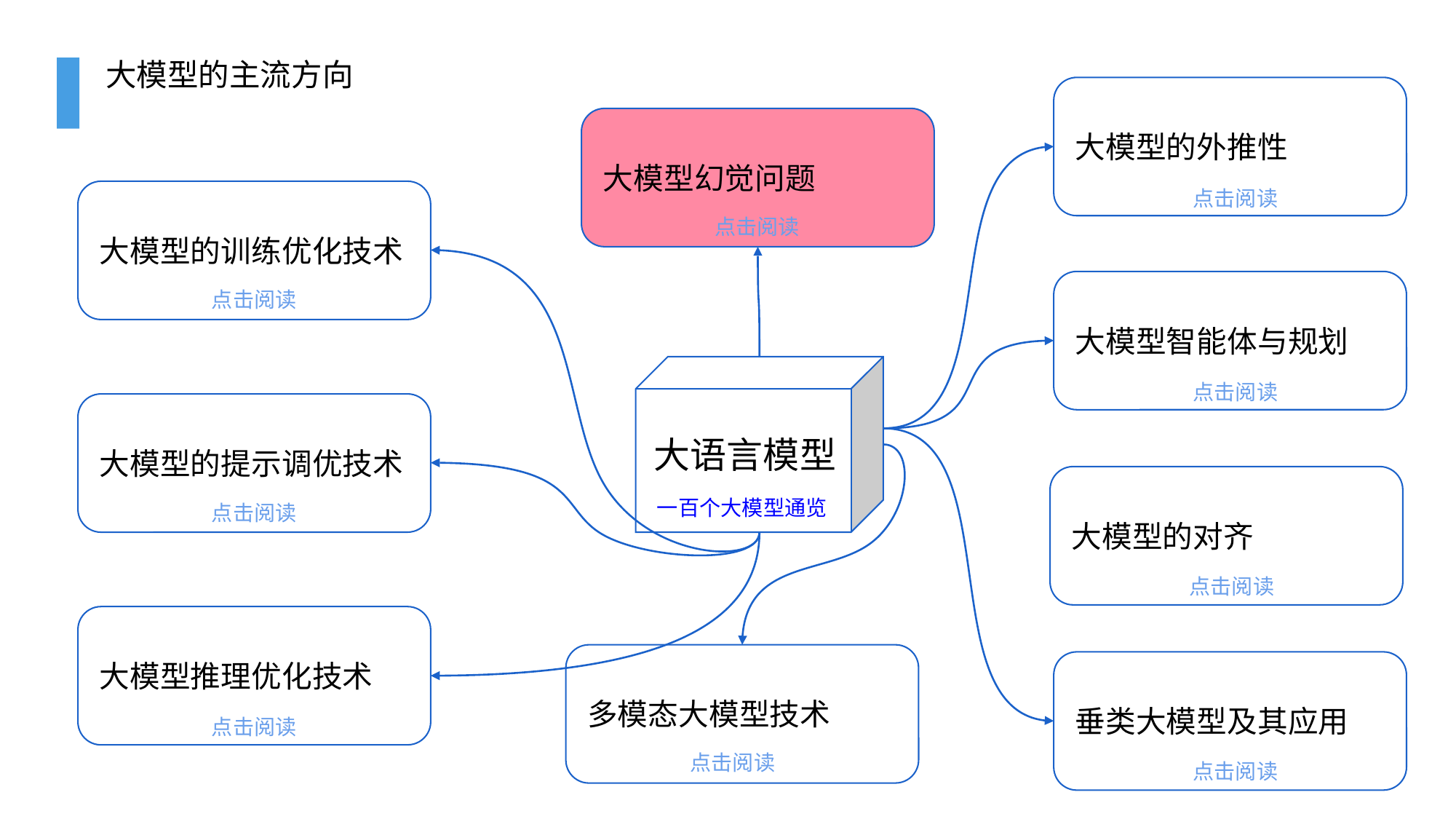

# 大模型的主流方向

大模型的外推性
大模型幻觉问题
点击阅读

点击阅读
大模型的训练优化技术

点击阅读
大模型智能体与规划

点击阅读

大语言模型
大模型的提示调优技术

一百个大模型通览
点击阅读
大模型的对齐
点击阅读

大模型推理优化技术

多模态大模型技术
垂类大模型及其应用
点击阅读
点击阅读
点击阅读